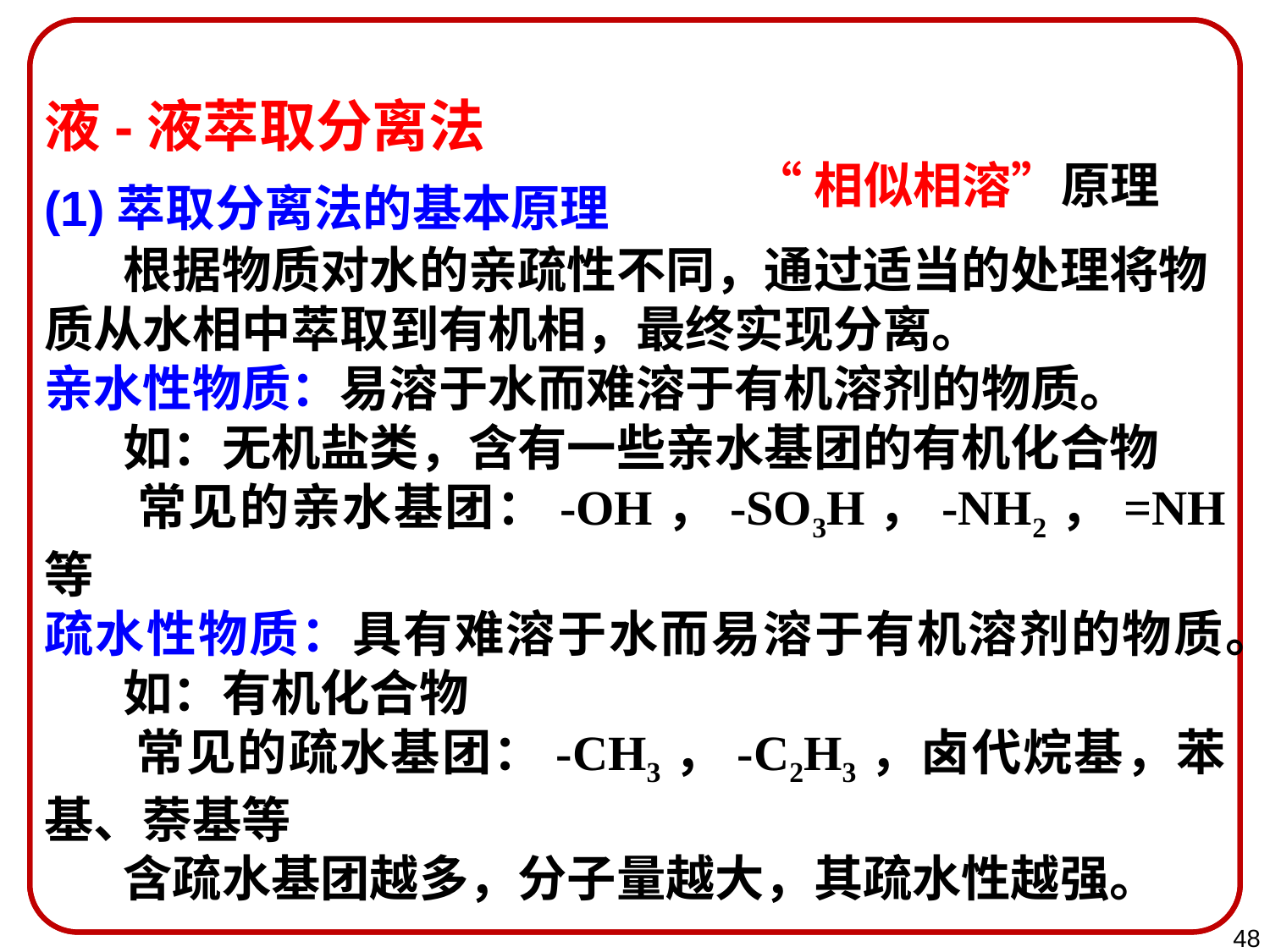

液-液萃取分离法
“相似相溶”原理
(1)萃取分离法的基本原理
      根据物质对水的亲疏性不同，通过适当的处理将物质从水相中萃取到有机相，最终实现分离。
亲水性物质：易溶于水而难溶于有机溶剂的物质。
      如：无机盐类，含有一些亲水基团的有机化合物
      常见的亲水基团：-OH，-SO3H，-NH2，=NH 等
疏水性物质：具有难溶于水而易溶于有机溶剂的物质。
      如：有机化合物
      常见的疏水基团：-CH3，-C2H3，卤代烷基，苯基、萘基等
      含疏水基团越多，分子量越大，其疏水性越强。
48